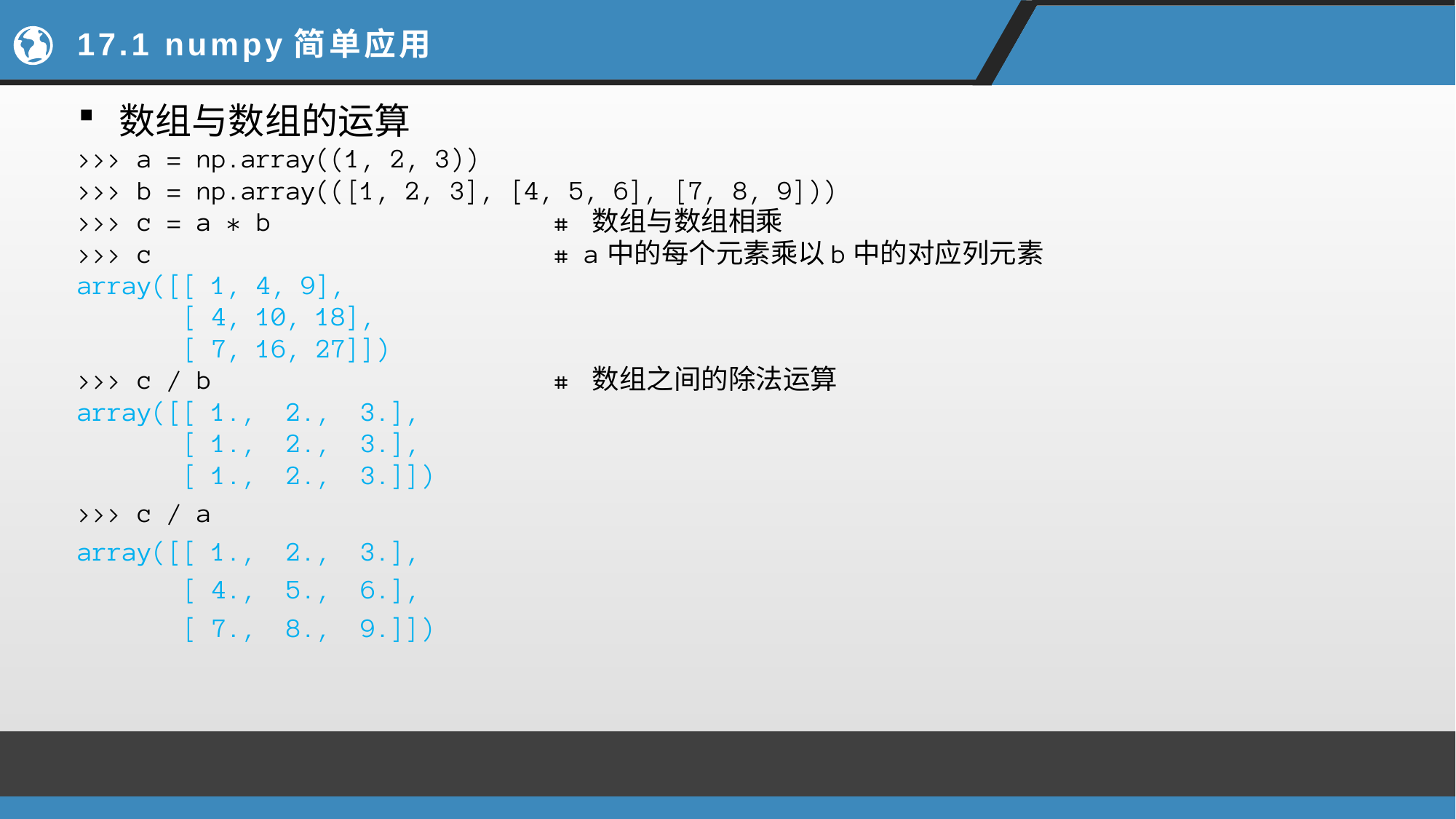

# 17.1 numpy简单应用

数组与数组的运算
>>> a = np.array((1, 2, 3))
>>> b = np.array(([1, 2, 3], [4, 5, 6], [7, 8, 9]))
>>> c = a * b                   # 数组与数组相乘
>>> c                           # a中的每个元素乘以b中的对应列元素
array([[ 1, 4, 9],
       [ 4, 10, 18],
       [ 7, 16, 27]])
>>> c / b                       # 数组之间的除法运算
array([[ 1.,  2.,  3.],
       [ 1.,  2.,  3.],
       [ 1.,  2.,  3.]])
>>> c / a
array([[ 1.,  2.,  3.],
       [ 4.,  5.,  6.],
       [ 7.,  8.,  9.]])